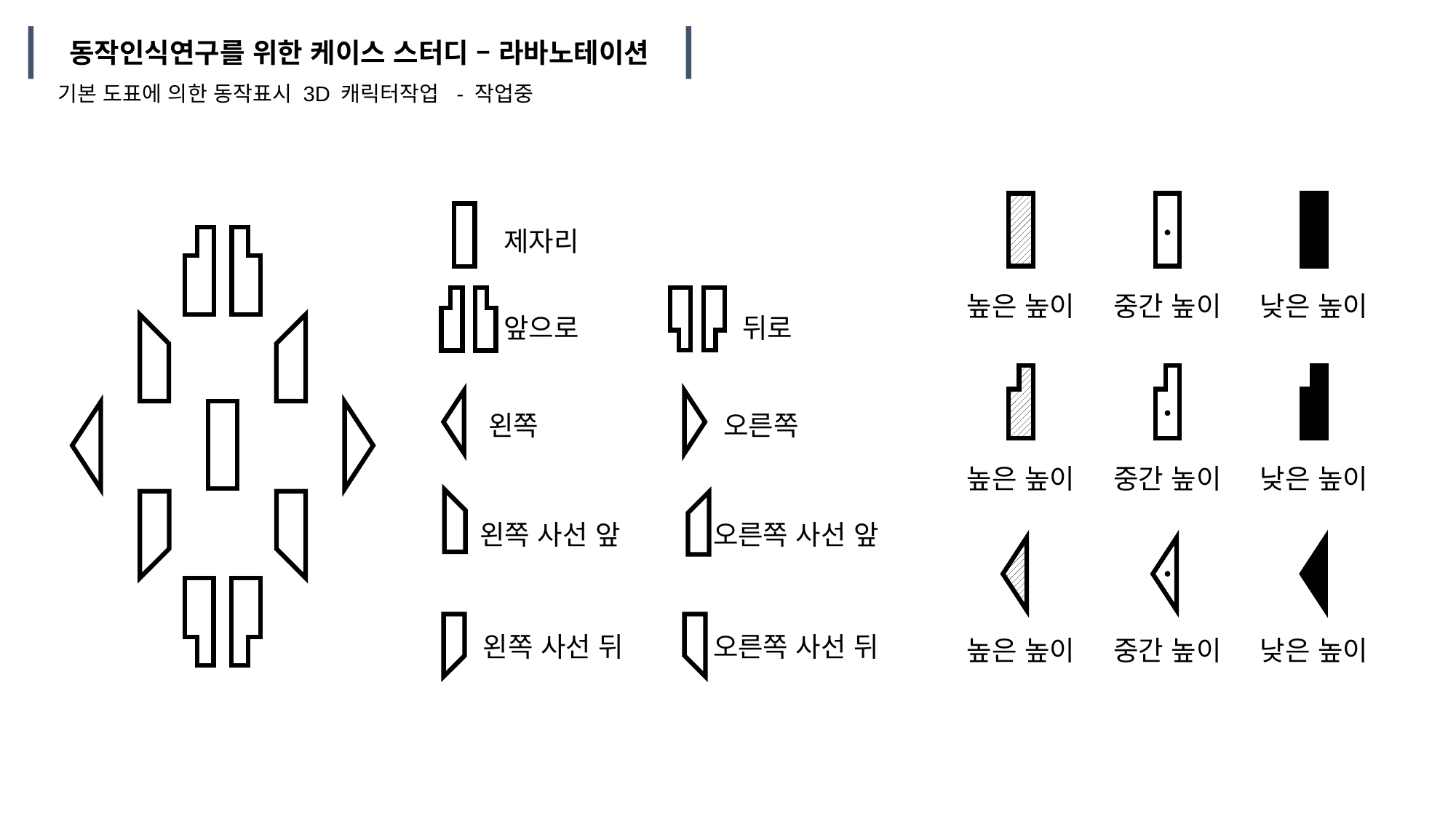

동작인식연구를 위한 케이스 스터디 – 라바노테이션
기본 도표에 의한 동작표시 3D 캐릭터작업  - 작업중

제자리

앞으로
뒤로
왼쪽
오른쪽

왼쪽 사선 앞
오른쪽 사선 앞

왼쪽 사선 뒤
오른쪽 사선 뒤

높은 높이
중간 높이
낮은 높이

높은 높이
중간 높이
낮은 높이

높은 높이
중간 높이
낮은 높이